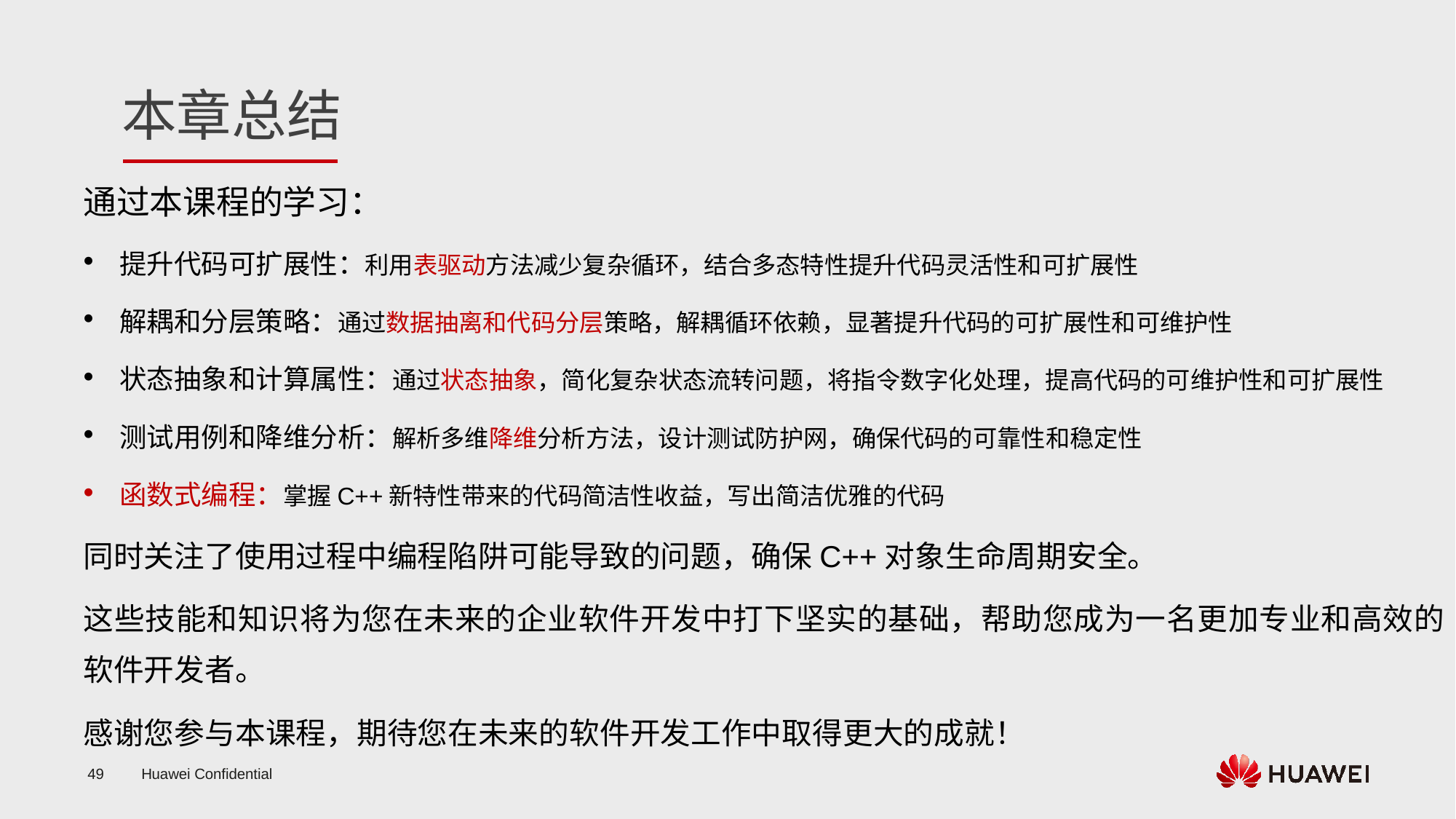

通过本课程的学习：
提升代码可扩展性：利用表驱动方法减少复杂循环，结合多态特性提升代码灵活性和可扩展性
解耦和分层策略：通过数据抽离和代码分层策略，解耦循环依赖，显著提升代码的可扩展性和可维护性
状态抽象和计算属性：通过状态抽象，简化复杂状态流转问题，将指令数字化处理，提高代码的可维护性和可扩展性
测试用例和降维分析：解析多维降维分析方法，设计测试防护网，确保代码的可靠性和稳定性
函数式编程：掌握C++新特性带来的代码简洁性收益，写出简洁优雅的代码
同时关注了使用过程中编程陷阱可能导致的问题，确保C++对象生命周期安全。
这些技能和知识将为您在未来的企业软件开发中打下坚实的基础，帮助您成为一名更加专业和高效的软件开发者。
感谢您参与本课程，期待您在未来的软件开发工作中取得更大的成就！